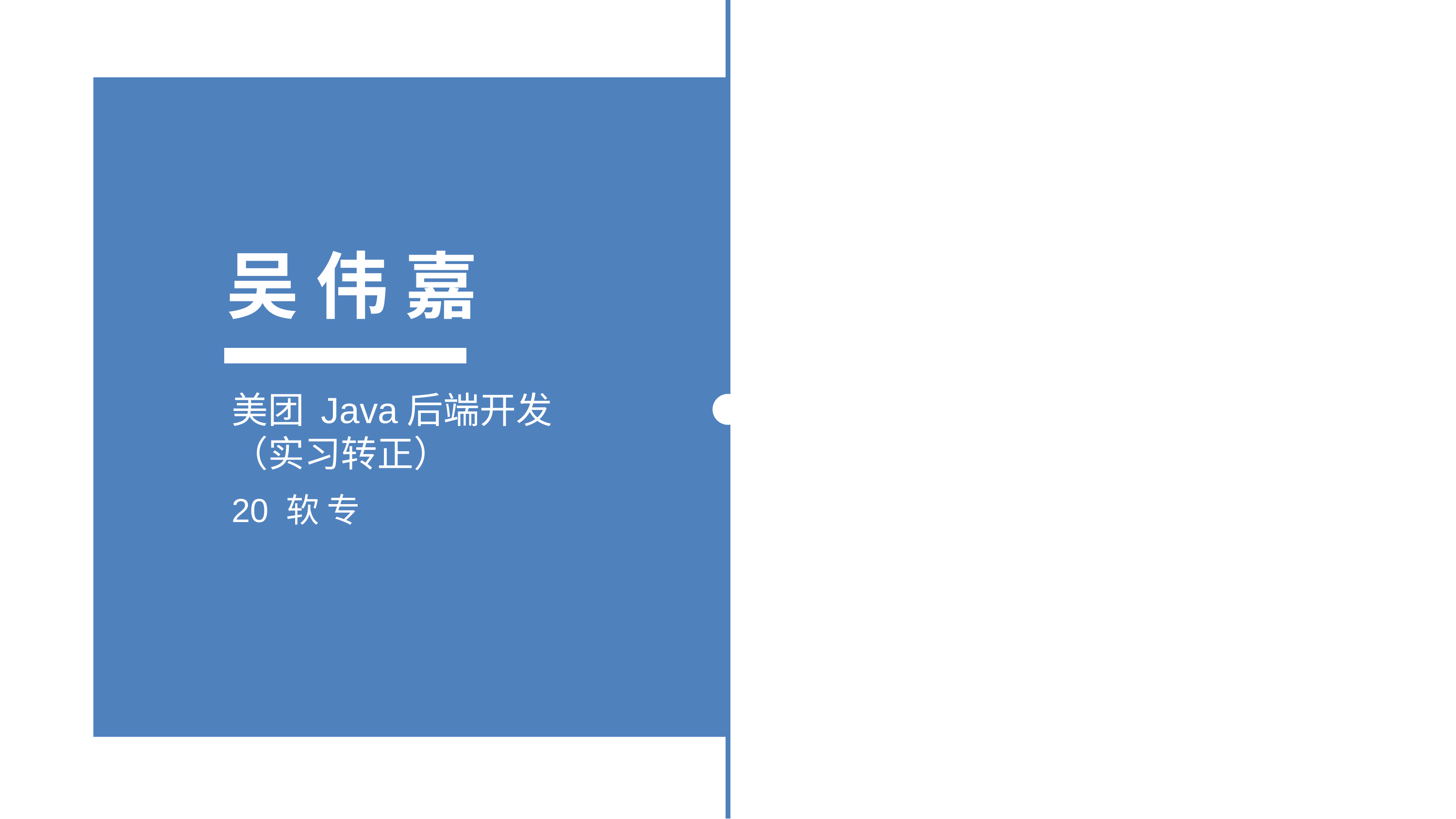

吴 伟 嘉
美团 Java后端开发（实习转正）

20 软 专